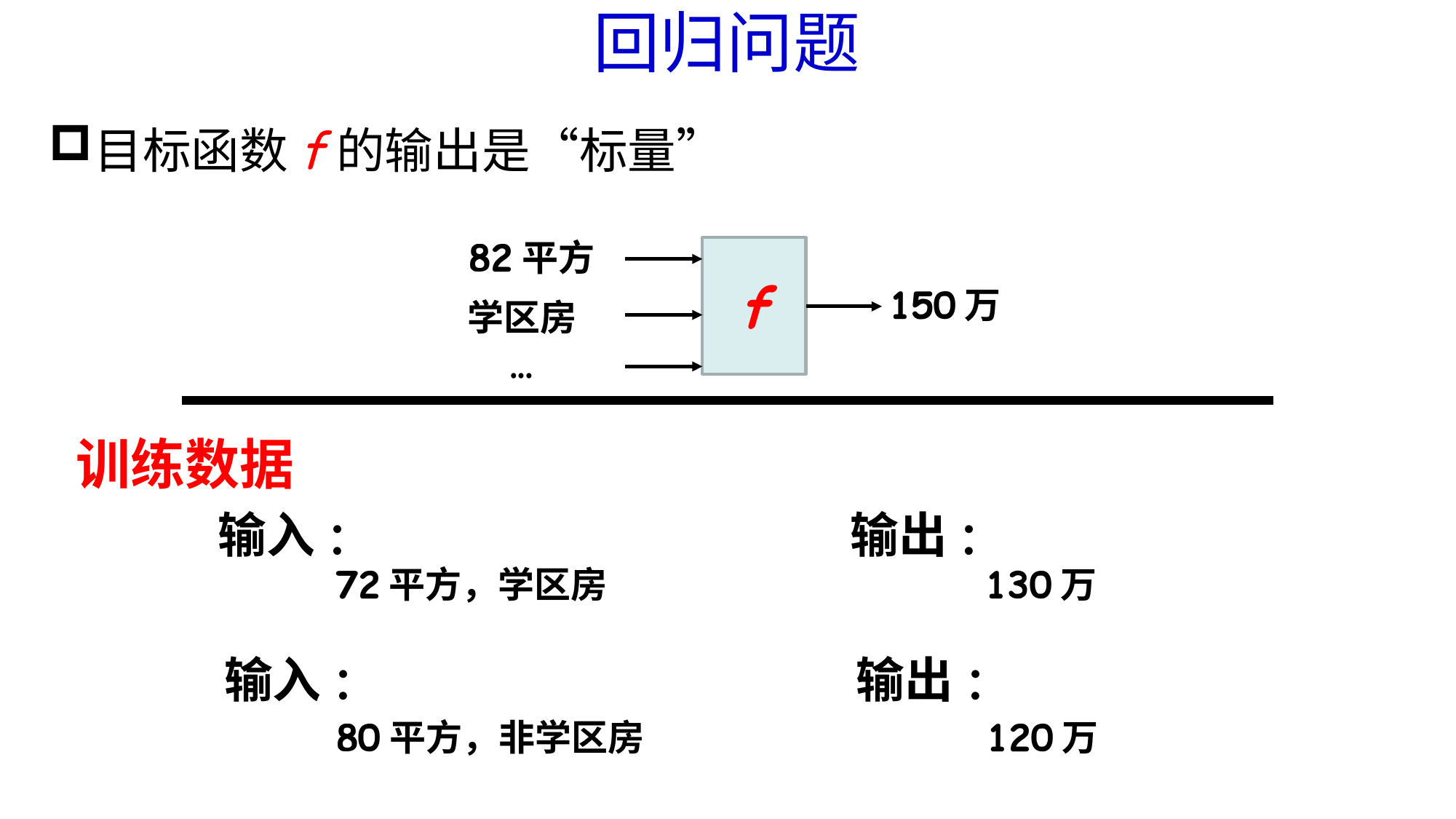

# 回归问题
目标函数f的输出是“标量”
82平方
f
150万
学区房
…
训练数据
输入:
输出:
72平方，学区房
130万
输入:
输出:
80平方，非学区房
120万